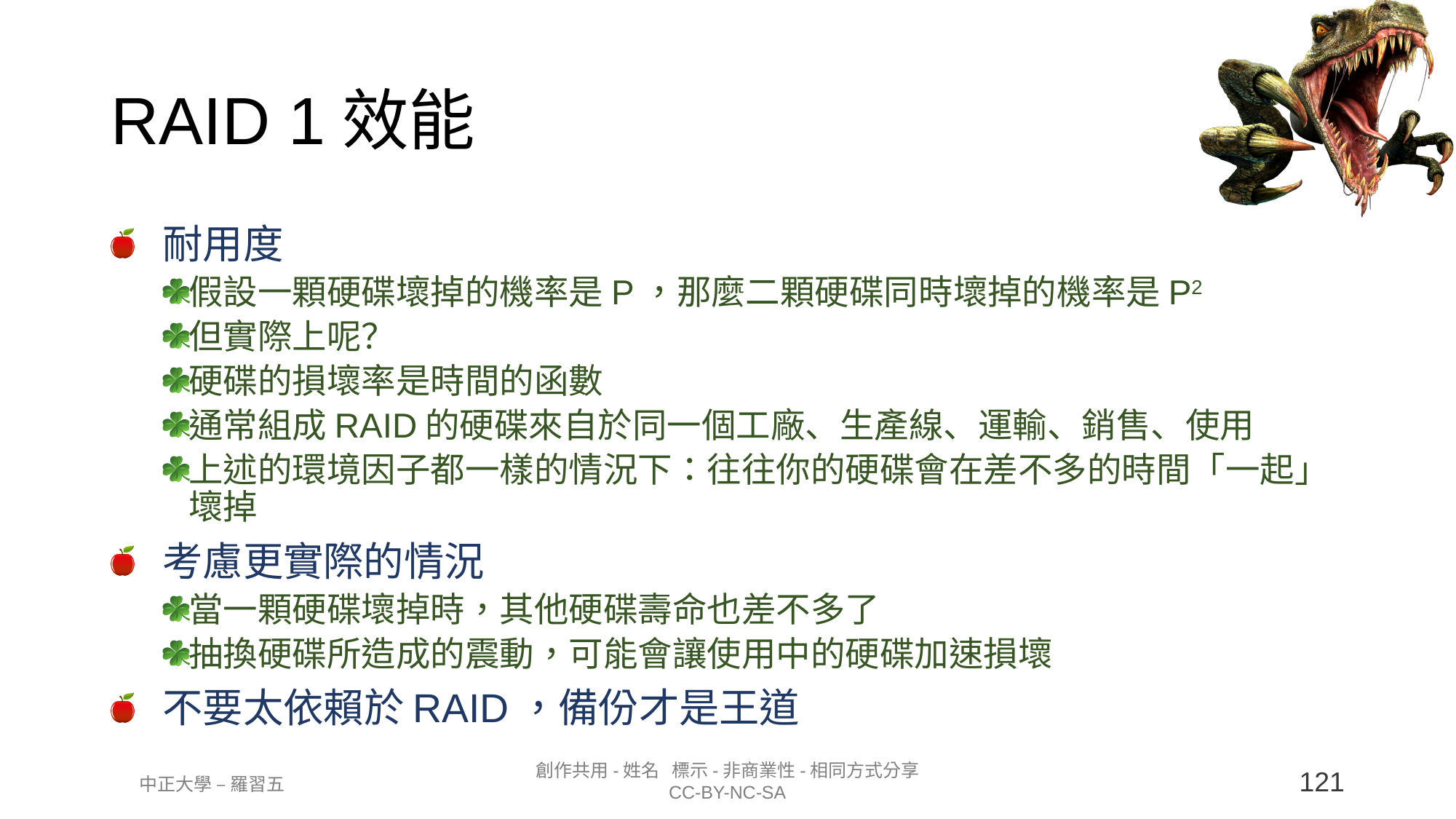

# RAID 1效能
耐用度
假設一顆硬碟壞掉的機率是P，那麼二顆硬碟同時壞掉的機率是P2
但實際上呢？
硬碟的損壞率是時間的函數
通常組成RAID的硬碟來自於同一個工廠、生產線、運輸、銷售、使用
上述的環境因子都一樣的情況下：往往你的硬碟會在差不多的時間「一起」壞掉
考慮更實際的情況
當一顆硬碟壞掉時，其他硬碟壽命也差不多了
抽換硬碟所造成的震動，可能會讓使用中的硬碟加速損壞
不要太依賴於RAID，備份才是王道